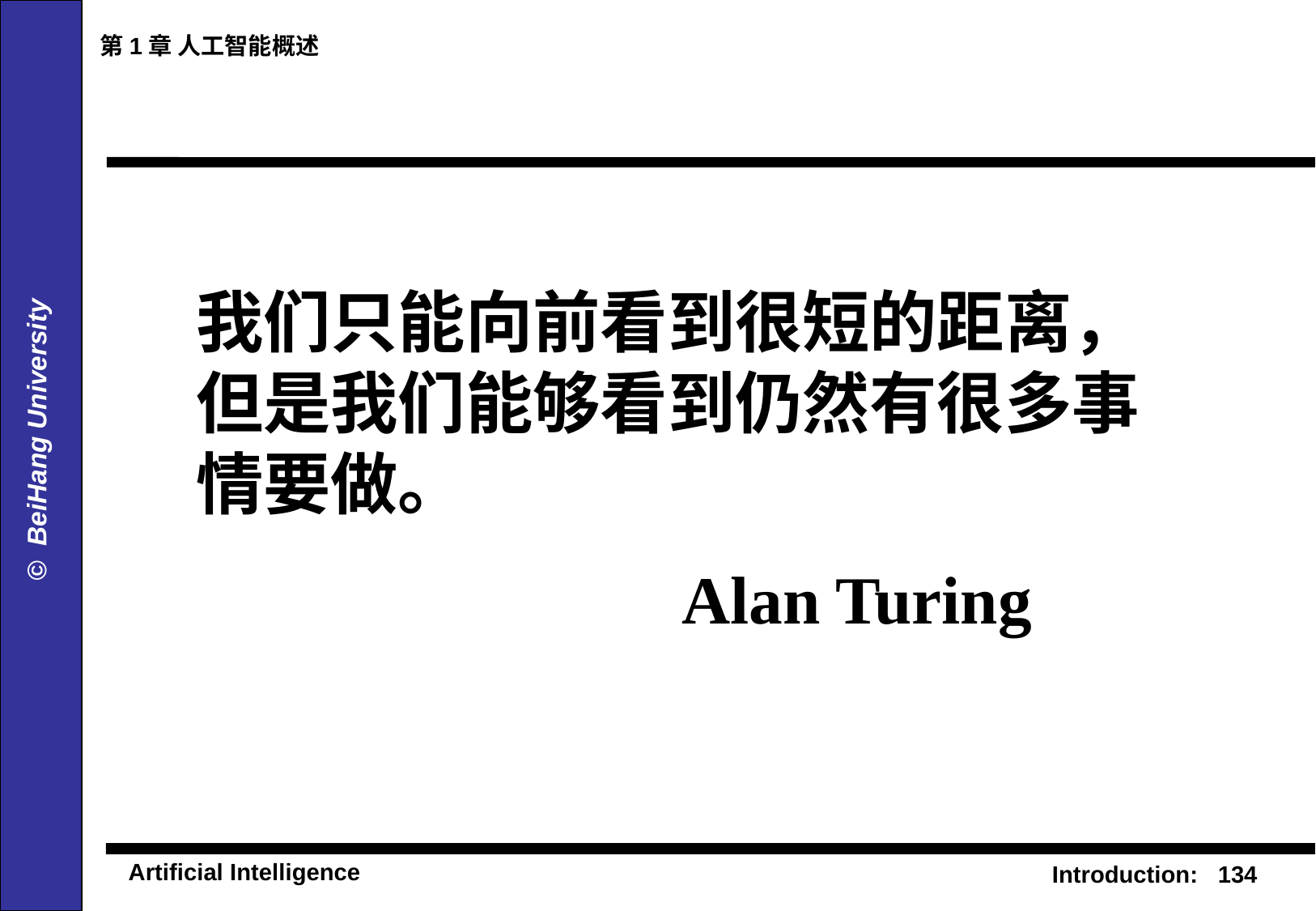

第1章 人工智能概述
	我们只能向前看到很短的距离，但是我们能够看到仍然有很多事情要做。
					Alan Turing